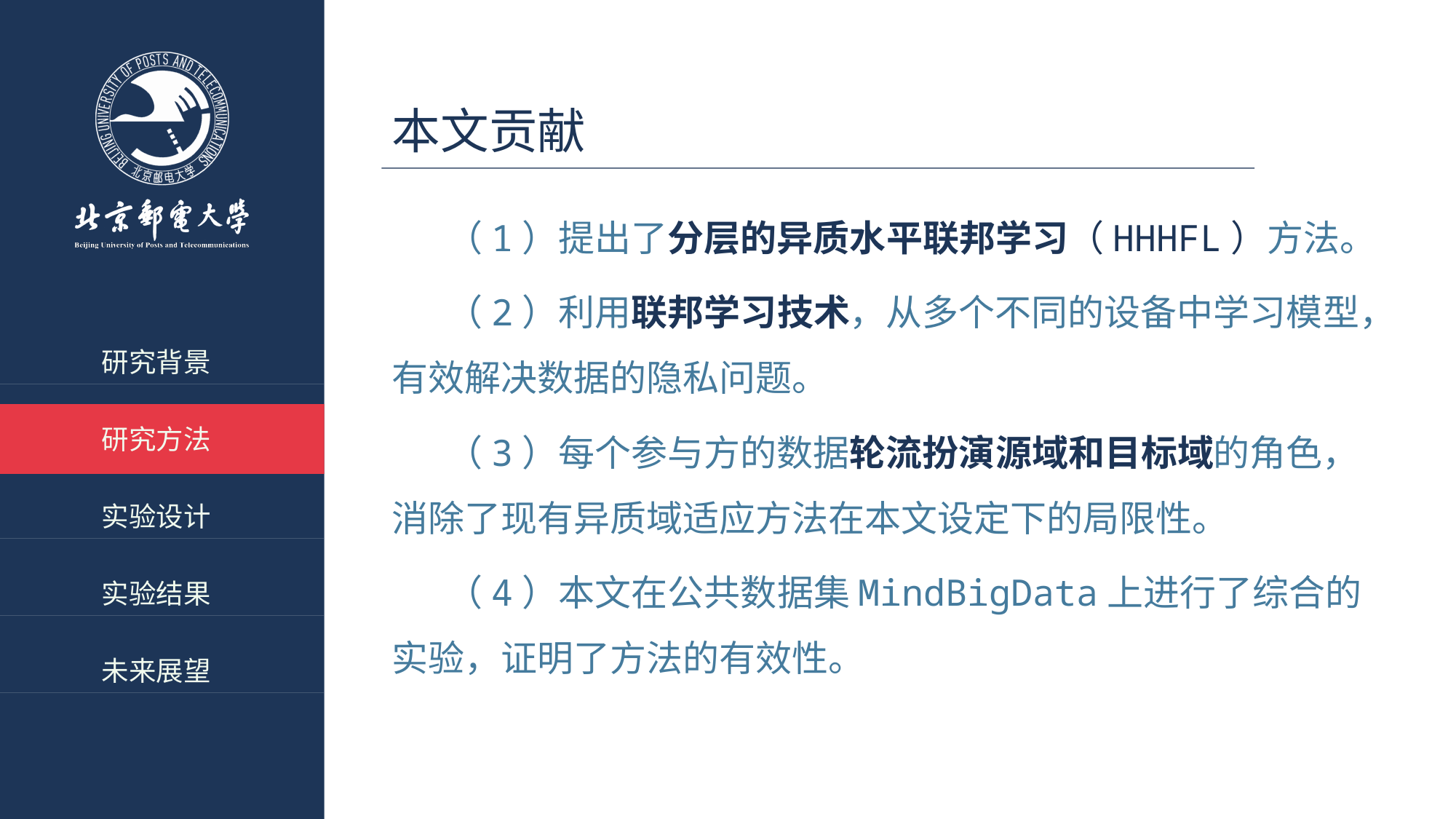

# 本文贡献
（1）提出了分层的异质水平联邦学习（HHHFL）方法。
（2）利用联邦学习技术，从多个不同的设备中学习模型，有效解决数据的隐私问题。
（3）每个参与方的数据轮流扮演源域和目标域的角色，消除了现有异质域适应方法在本文设定下的局限性。
（4）本文在公共数据集MindBigData上进行了综合的实验，证明了方法的有效性。